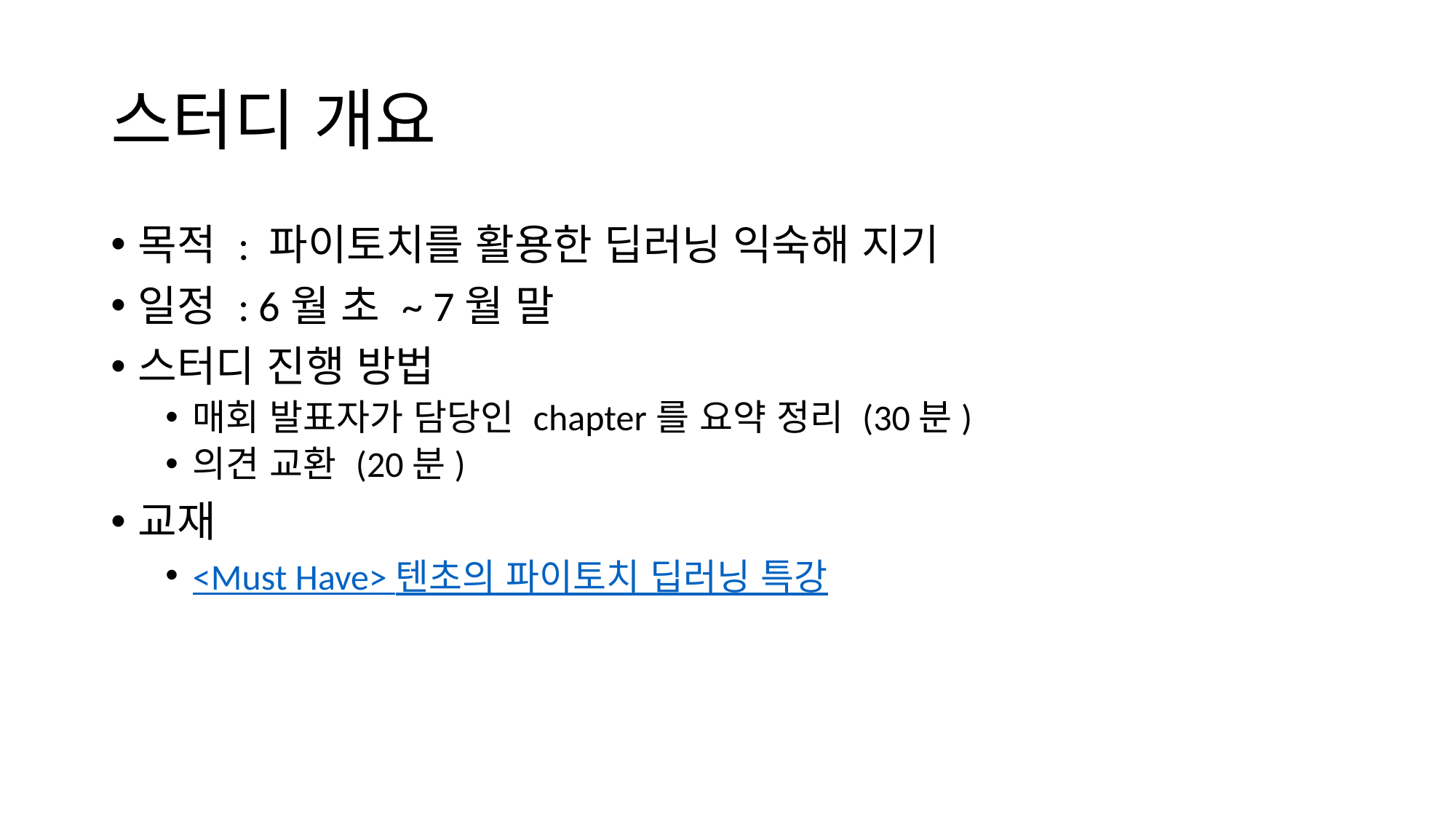

# 스터디 개요
목적 : 파이토치를 활용한 딥러닝 익숙해 지기
일정 : 6월 초 ~ 7월 말
스터디 진행 방법
매회 발표자가 담당인 chapter를 요약 정리 (30분)
의견 교환 (20분)
교재
<Must Have> 텐초의 파이토치 딥러닝 특강